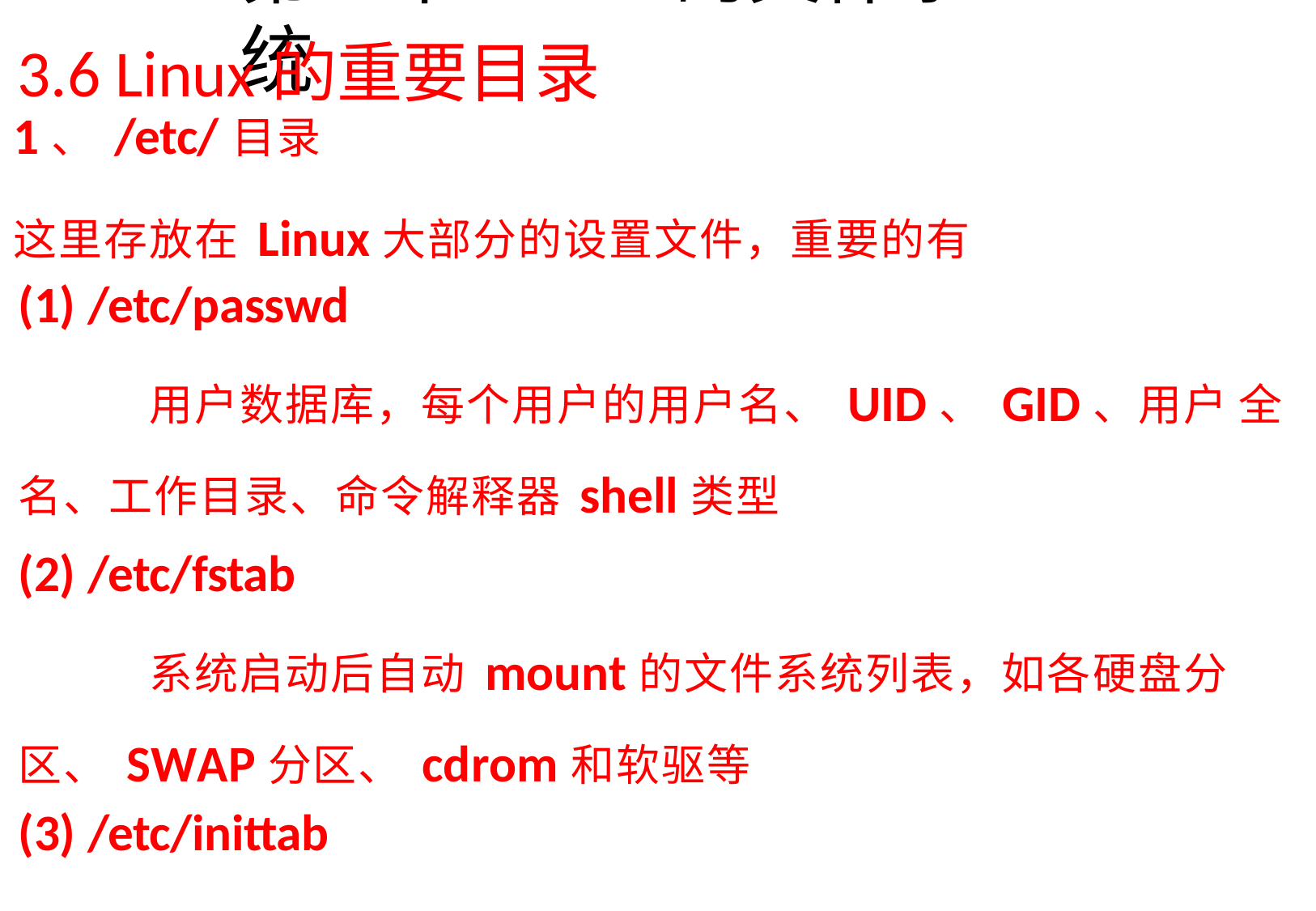

# 第3章Linux的文件系统
3.6 Linux的重要目录
1、/etc/目录
这里存放在Linux大部分的设置文件，重要的有
/etc/passwd
用户数据库，每个用户的用户名、UID、GID、用户 全名、工作目录、命令解释器shell类型
/etc/fstab
系统启动后自动mount的文件系统列表，如各硬盘分
区、SWAP分区、cdrom和软驱等
/etc/inittab
init根据它完成整个系统的基本配置
/etc/shells
支持的shell列表